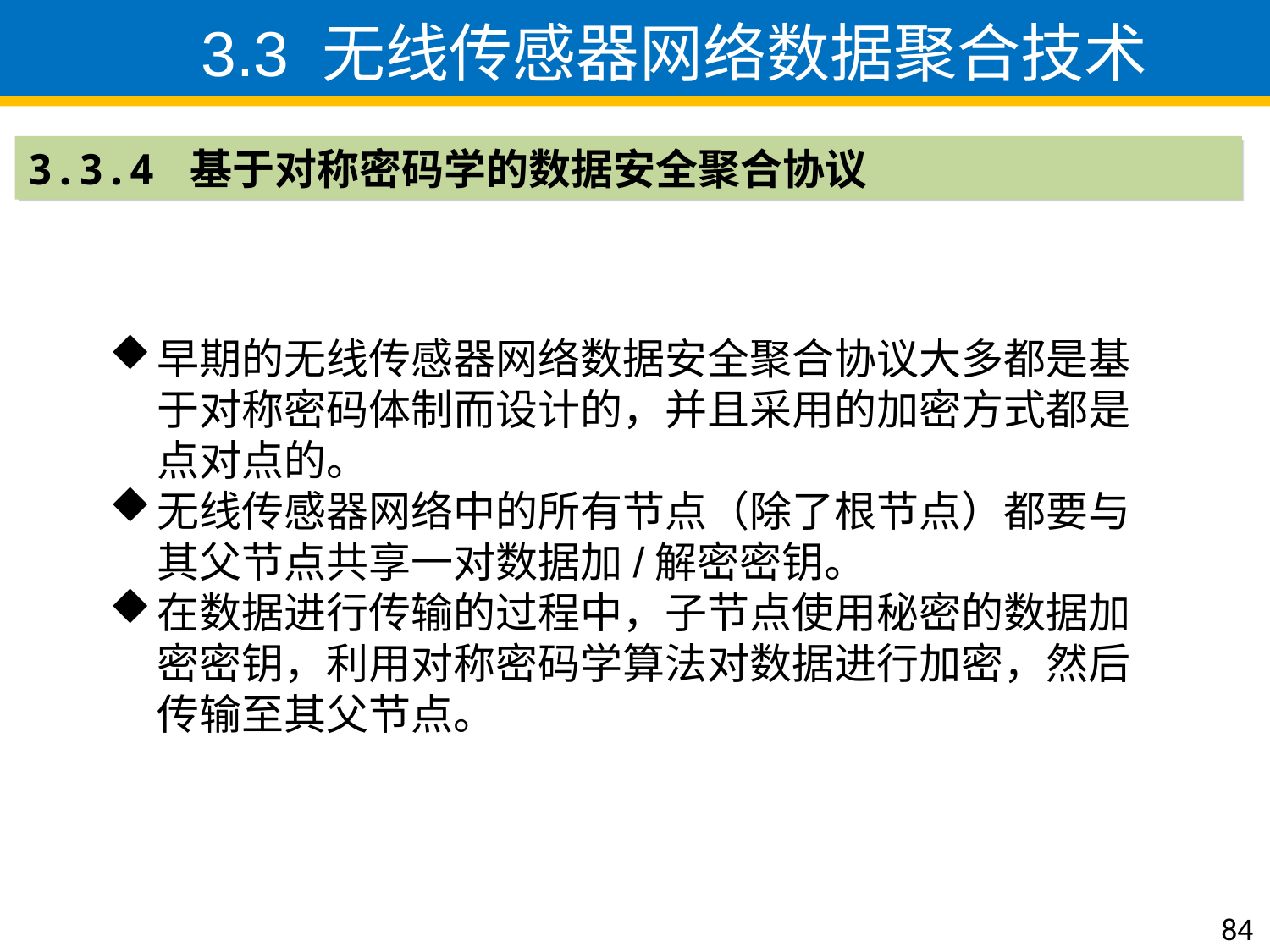

3.3 无线传感器网络数据聚合技术

3.3.4 基于对称密码学的数据安全聚合协议
早期的无线传感器网络数据安全聚合协议大多都是基于对称密码体制而设计的，并且采用的加密方式都是点对点的。
无线传感器网络中的所有节点（除了根节点）都要与其父节点共享一对数据加/解密密钥。
在数据进行传输的过程中，子节点使用秘密的数据加密密钥，利用对称密码学算法对数据进行加密，然后传输至其父节点。
84